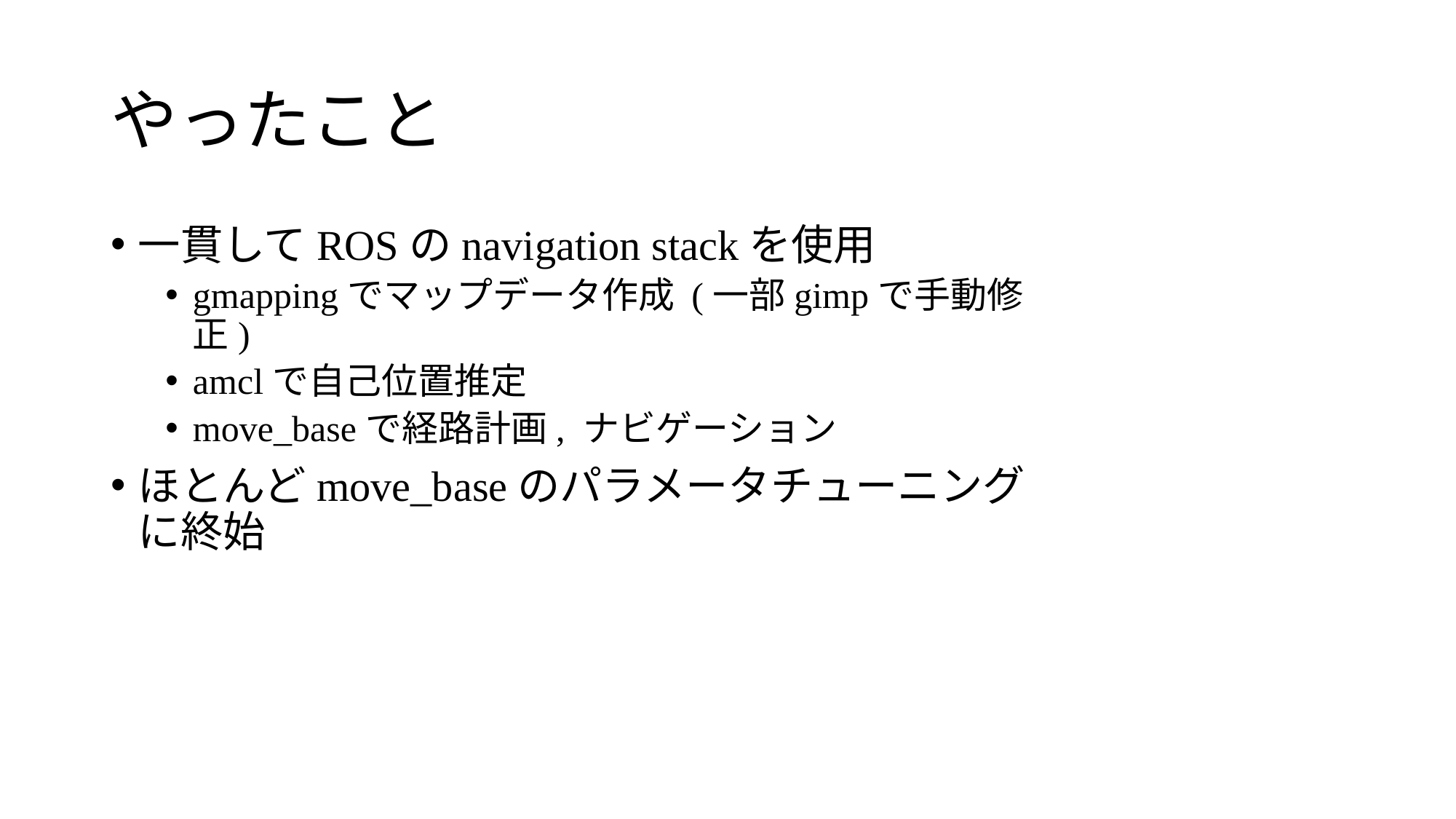

# やったこと
一貫してROSのnavigation stackを使用
gmappingでマップデータ作成 (一部gimpで手動修正)
amclで自己位置推定
move_baseで経路計画, ナビゲーション
ほとんどmove_baseのパラメータチューニングに終始